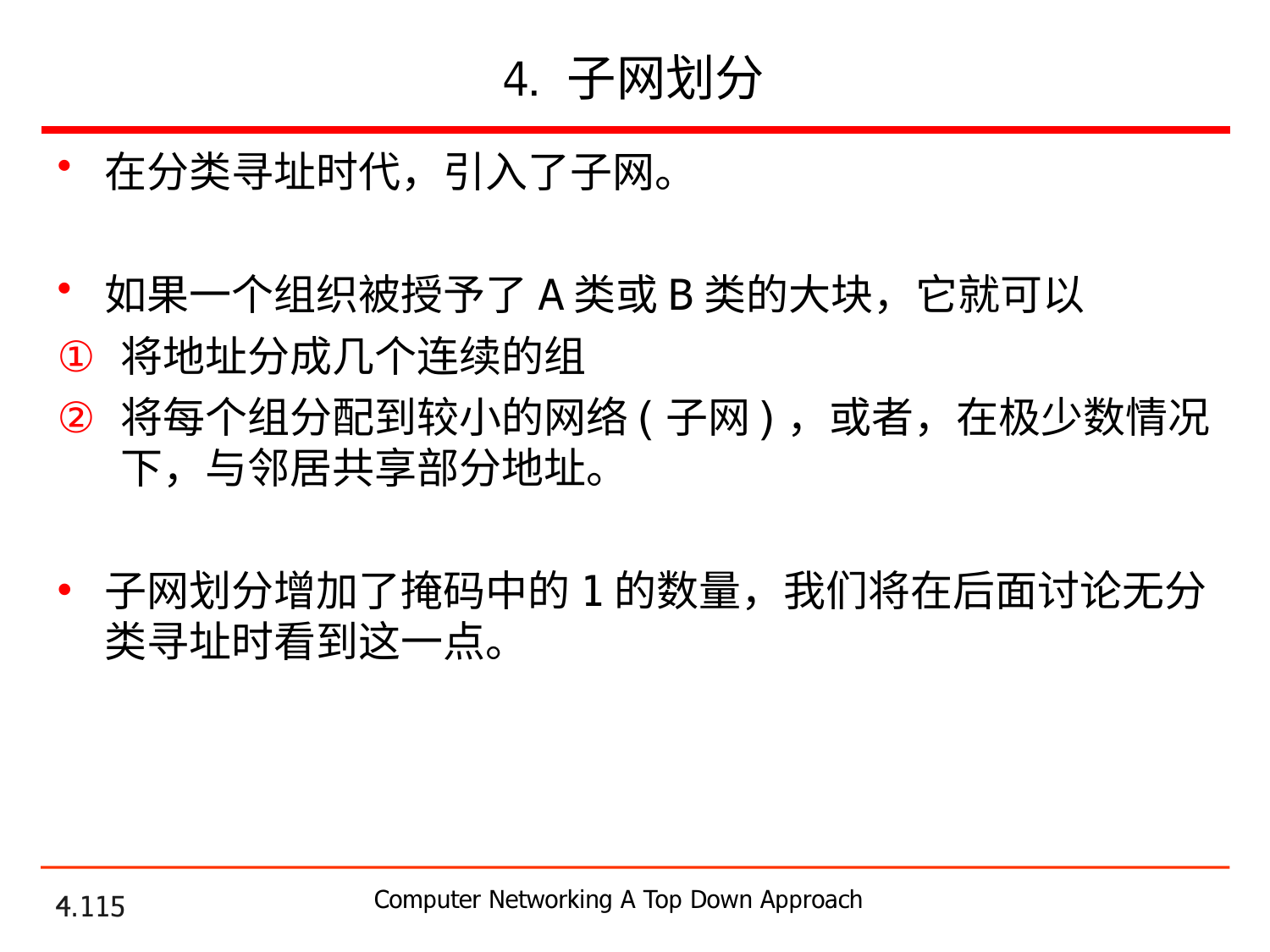

# 4. 子网划分
在分类寻址时代，引入了子网。

如果一个组织被授予了A类或B类的大块，它就可以
将地址分成几个连续的组
将每个组分配到较小的网络(子网)，或者，在极少数情况下，与邻居共享部分地址。

子网划分增加了掩码中的1的数量，我们将在后面讨论无分类寻址时看到这一点。